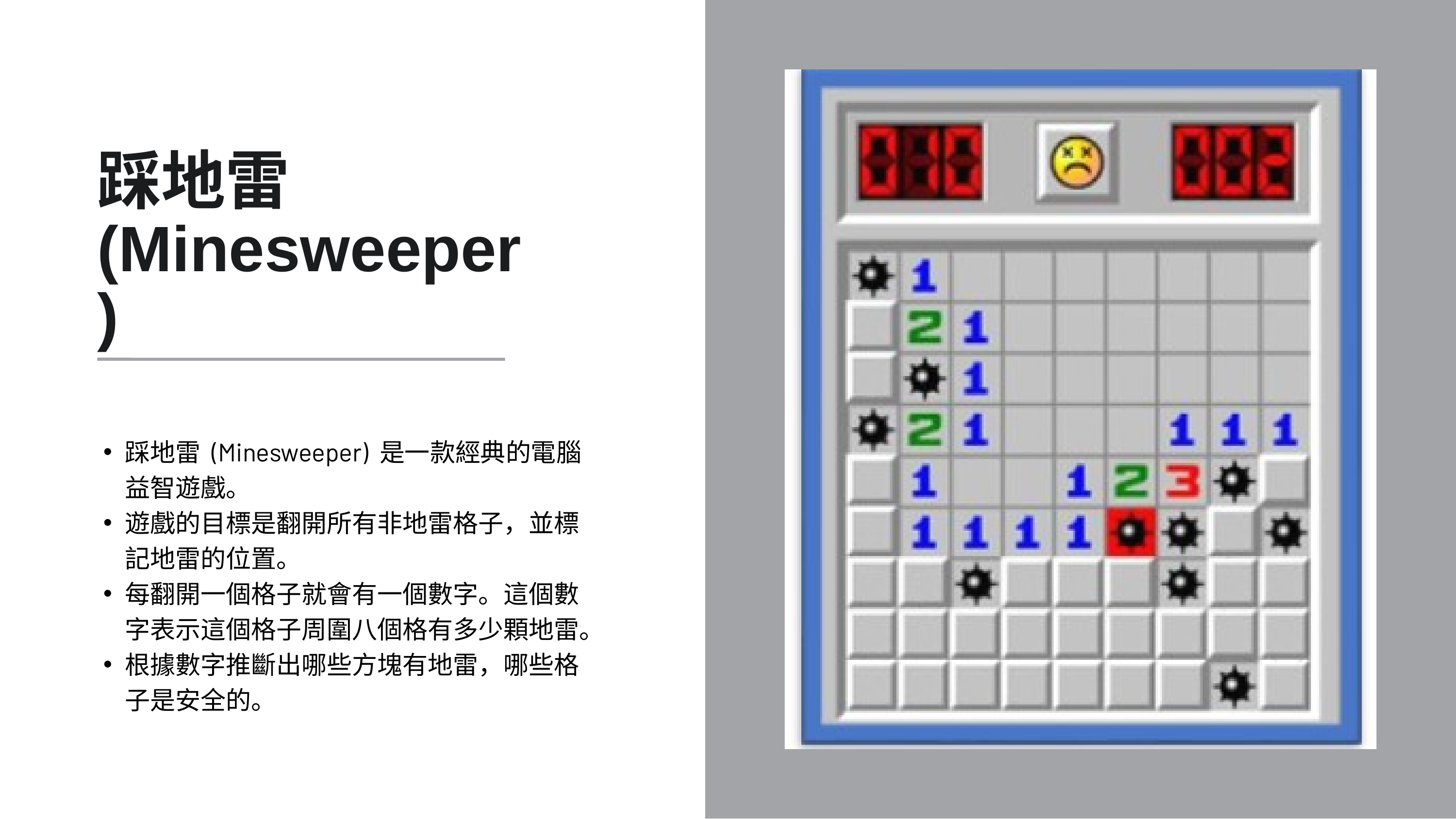

踩地雷 (Minesweeper)

踩地雷 (Minesweeper) 是一款經典的電腦益智遊戲。
遊戲的目標是翻開所有非地雷格子，並標記地雷的位置。
每翻開一個格子就會有一個數字。這個數字表示這個格子周圍八個格有多少顆地雷。
根據數字推斷出哪些方塊有地雷，哪些格子是安全的。